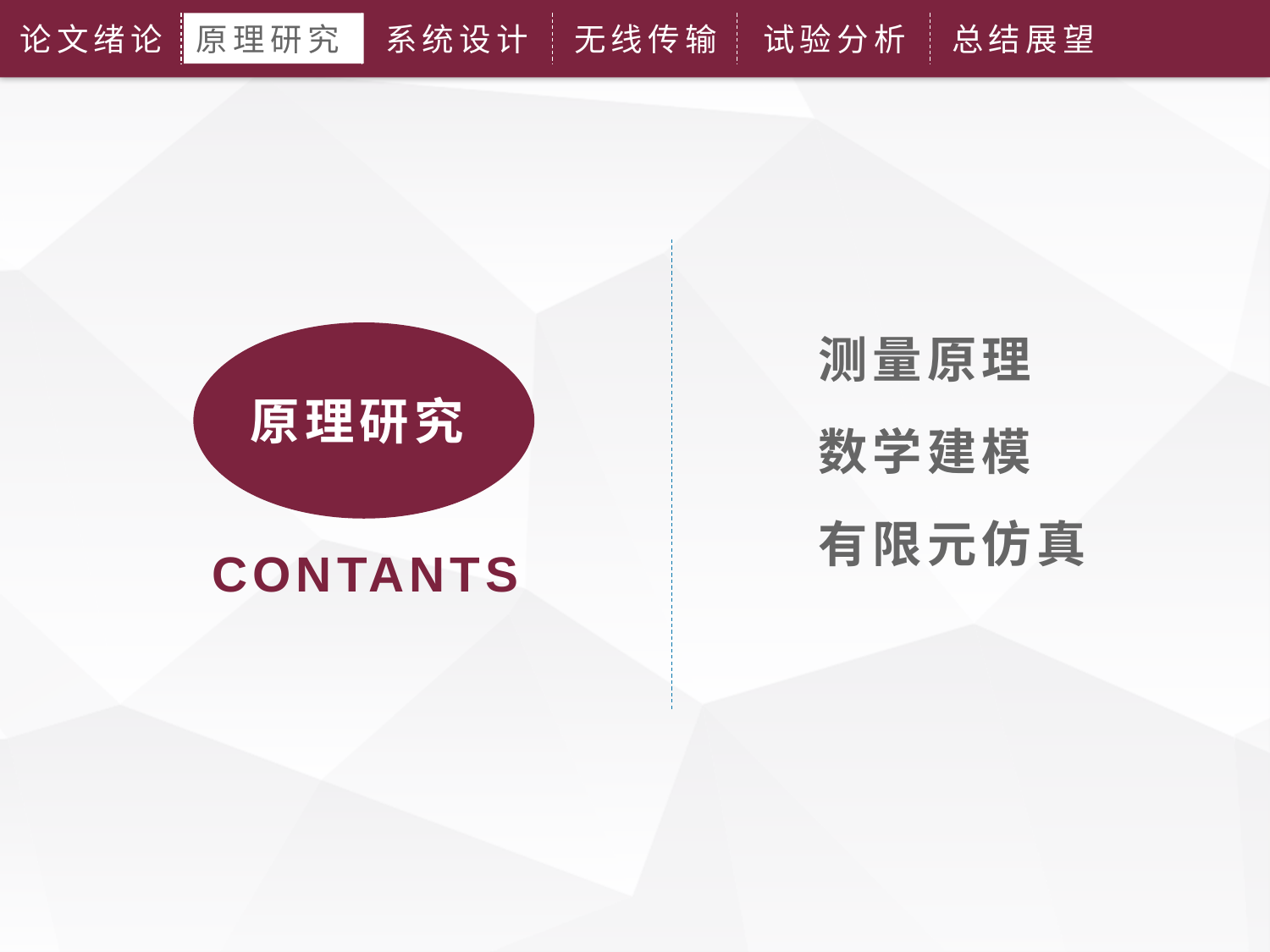

论文绪论
原理研究
系统设计
无线传输
试验分析
总结展望

测量原理
原理研究
数学建模
有限元仿真
CONTANTS